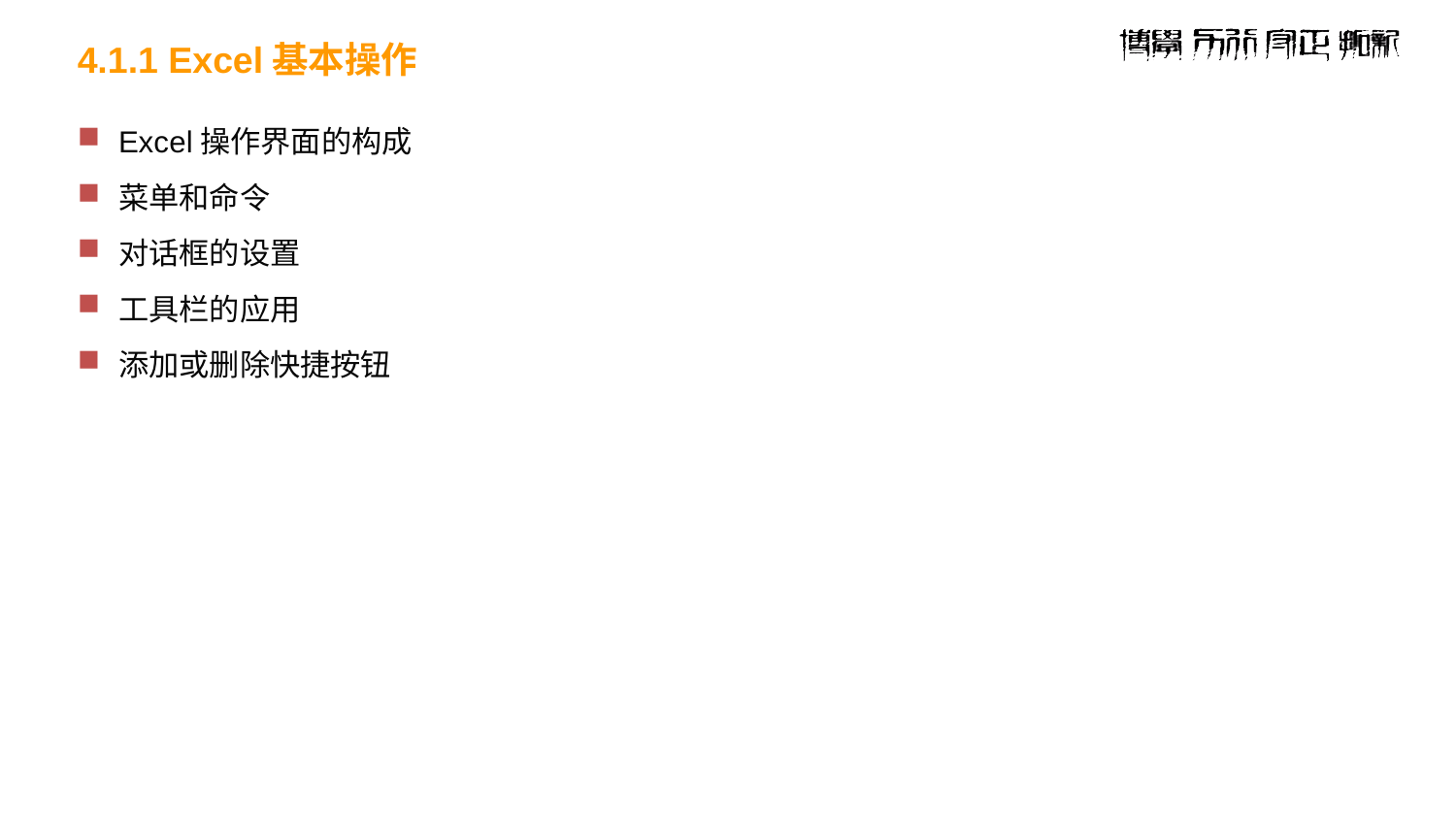

# 4.1.1 Excel基本操作
Excel操作界面的构成
菜单和命令
对话框的设置
工具栏的应用
添加或删除快捷按钮